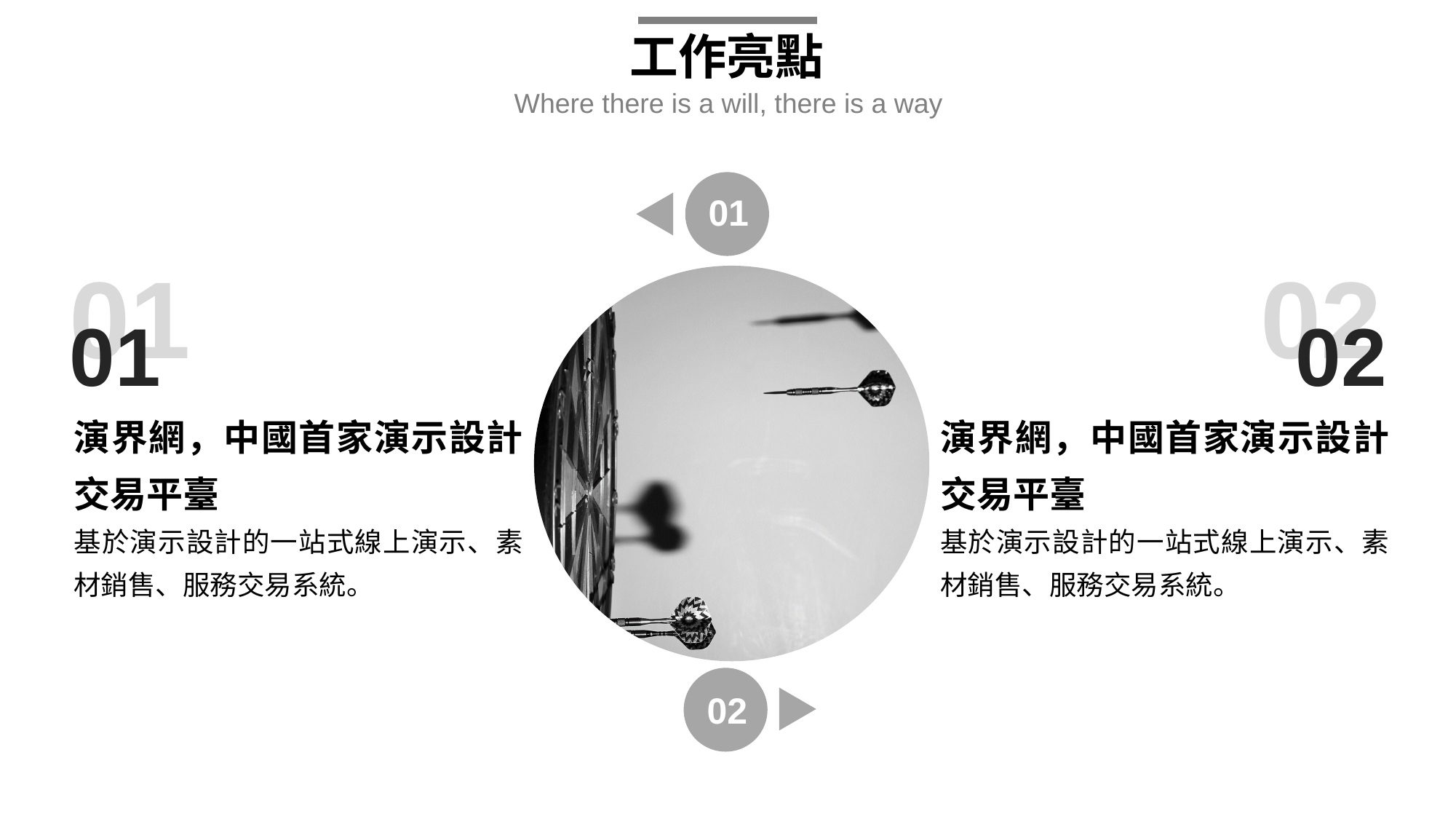

工作亮點
Where there is a will, there is a way

01
02
01

01
02
演界網，中國首家演示設計交易平臺
基於演示設計的一站式線上演示、素材銷售、服務交易系統。
演界網，中國首家演示設計交易平臺
基於演示設計的一站式線上演示、素材銷售、服務交易系統。

02